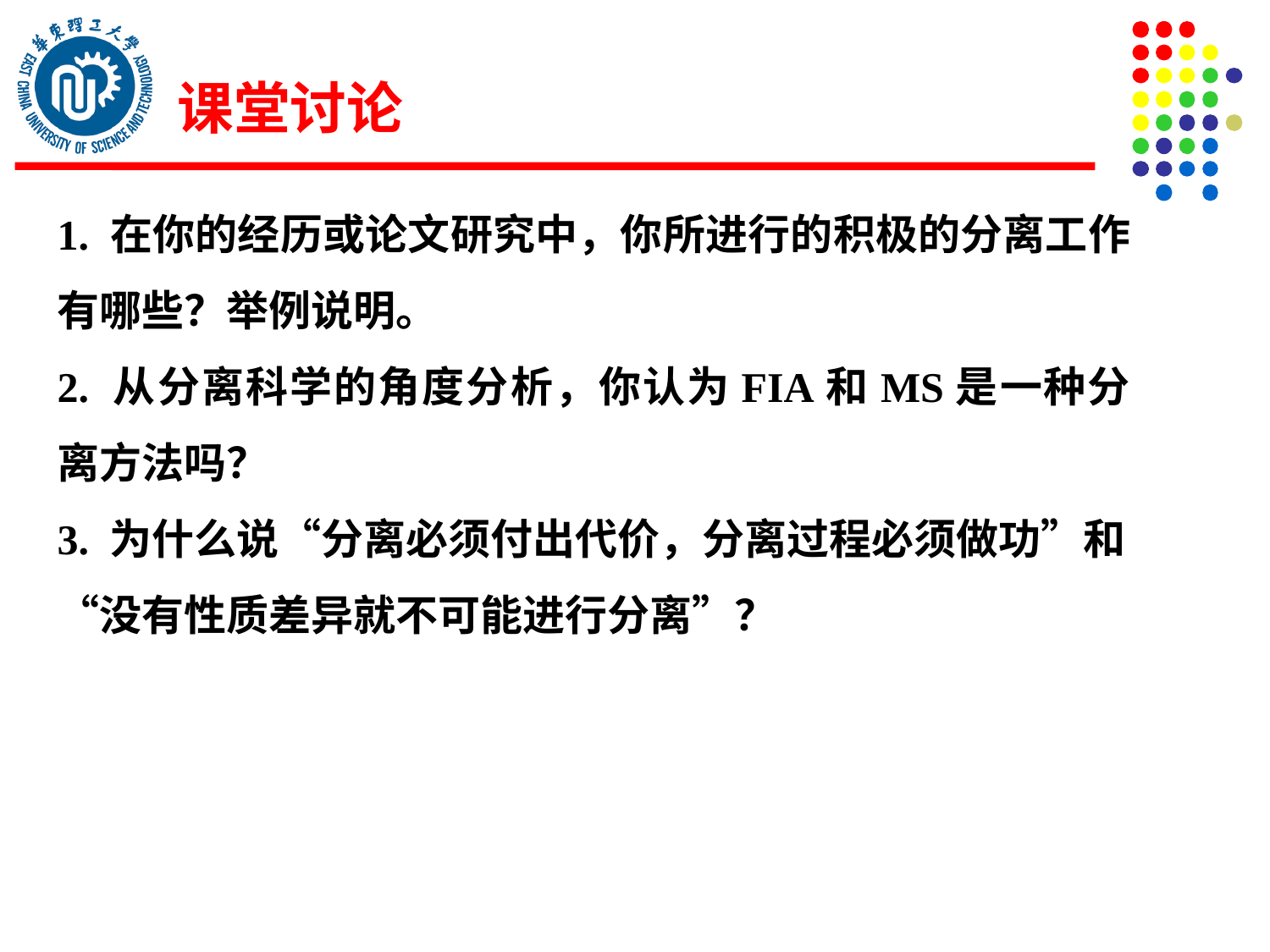

课堂讨论
1. 在你的经历或论文研究中，你所进行的积极的分离工作有哪些？举例说明。
2. 从分离科学的角度分析，你认为FIA和MS是一种分离方法吗？
3. 为什么说“分离必须付出代价，分离过程必须做功”和“没有性质差异就不可能进行分离”？